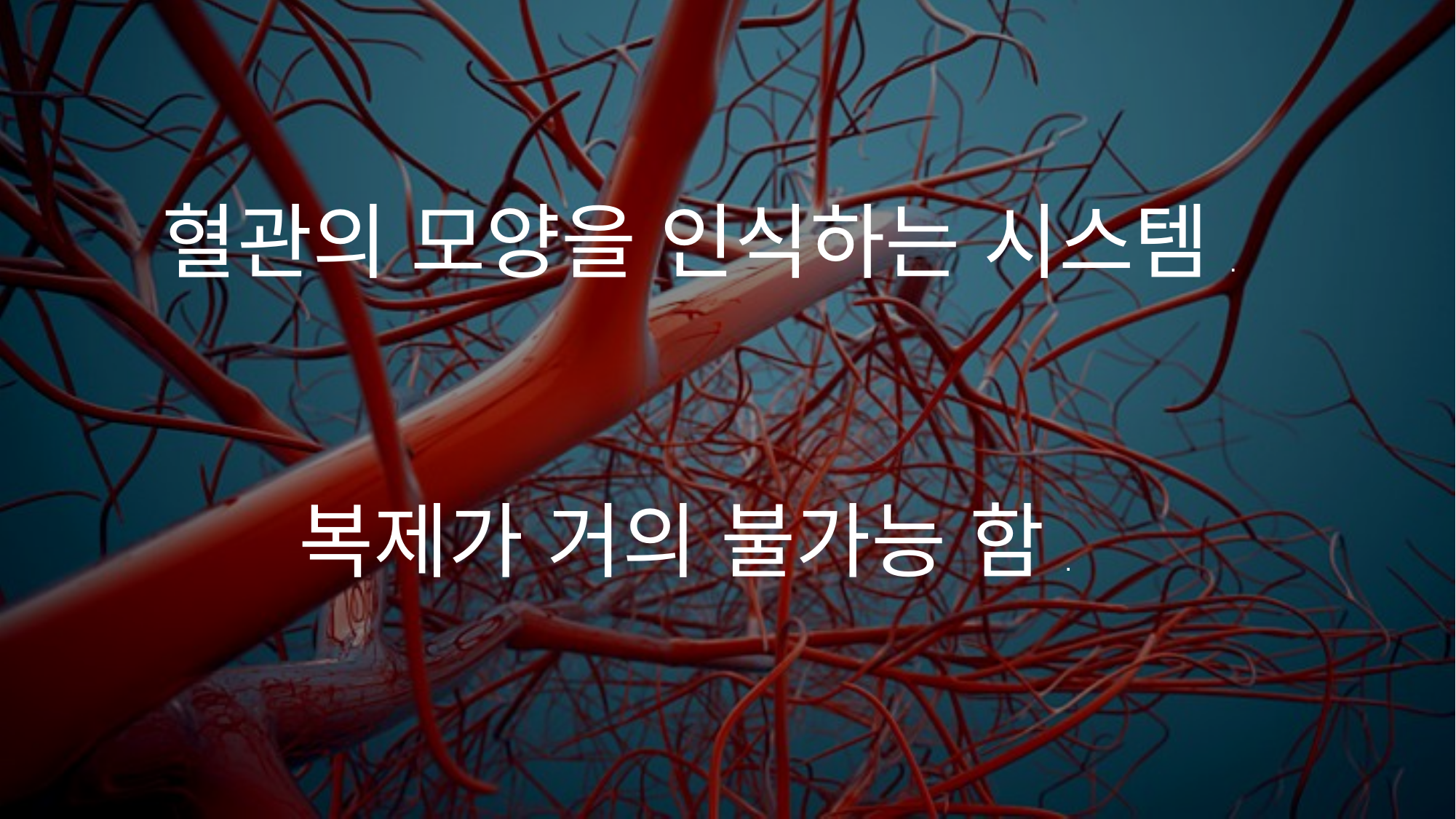

혈관의 모양을 인식하는 시스템.
복제가 거의 불가능 함.